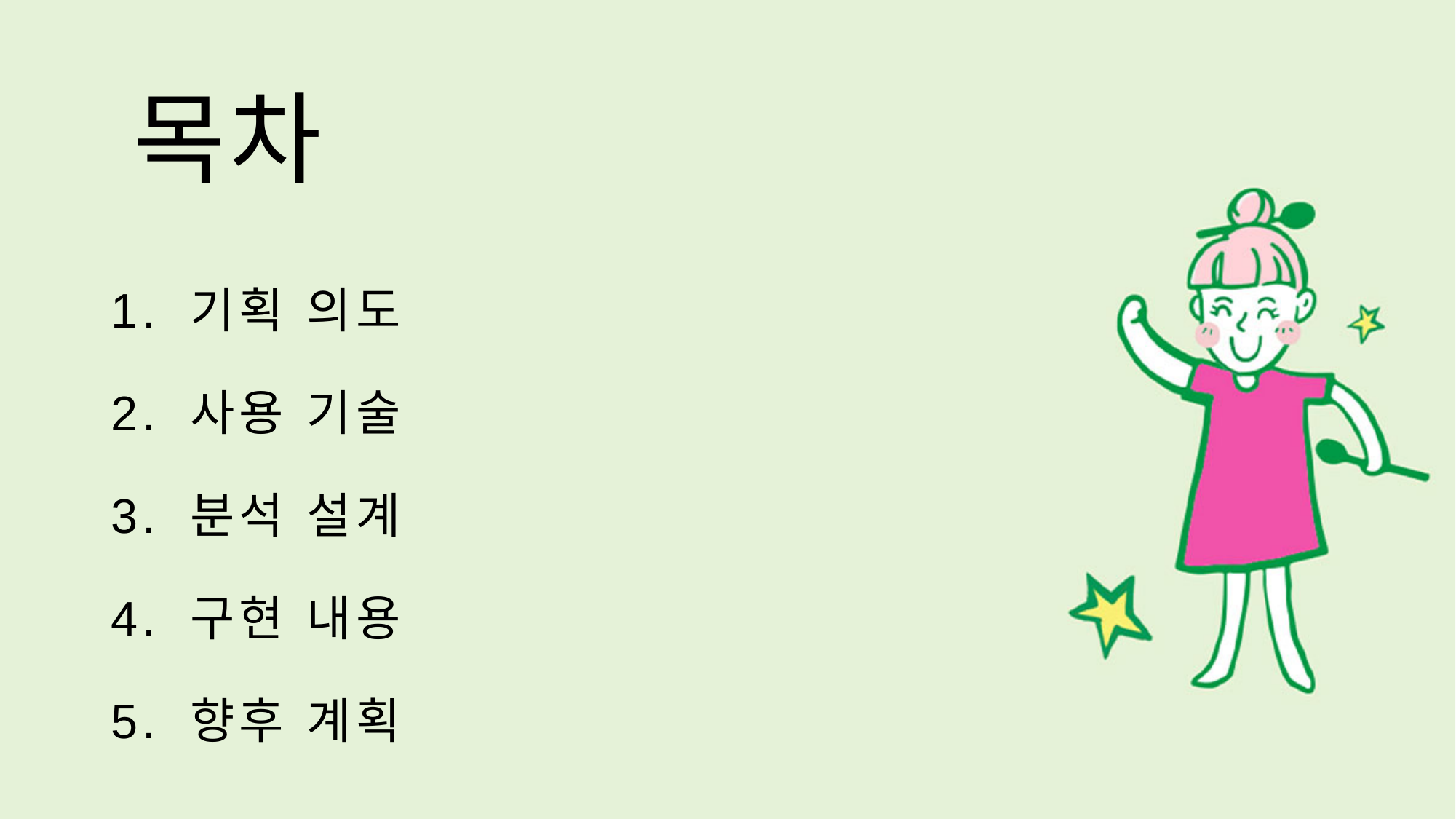

# 목차
1. 기획 의도
2. 사용 기술
3. 분석 설계
4. 구현 내용
5. 향후 계획